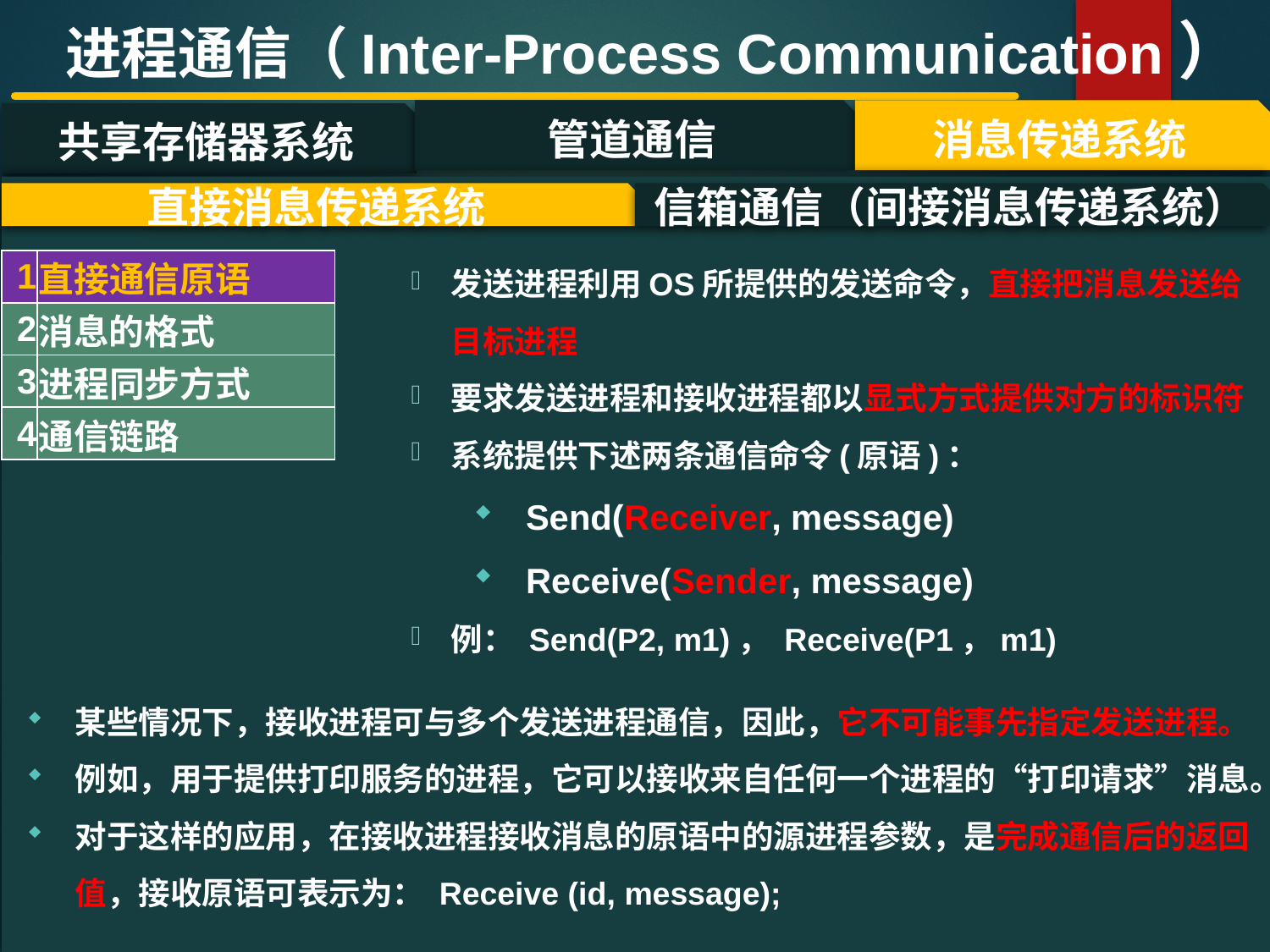

进程通信（Inter-Process Communication）
管道通信
消息传递系统
共享存储器系统
#
直接消息传递系统
信箱通信（间接消息传递系统）
发送进程利用OS所提供的发送命令，直接把消息发送给目标进程
要求发送进程和接收进程都以显式方式提供对方的标识符
系统提供下述两条通信命令(原语)：
  Send(Receiver, message)
  Receive(Sender, message)
例： Send(P2, m1)， Receive(P1，m1)
| 1 | 直接通信原语 |
| --- | --- |
| 2 | 消息的格式 |
| 3 | 进程同步方式 |
| 4 | 通信链路 |
某些情况下，接收进程可与多个发送进程通信，因此，它不可能事先指定发送进程。
例如，用于提供打印服务的进程，它可以接收来自任何一个进程的“打印请求”消息。
对于这样的应用，在接收进程接收消息的原语中的源进程参数，是完成通信后的返回值，接收原语可表示为： Receive (id, message);